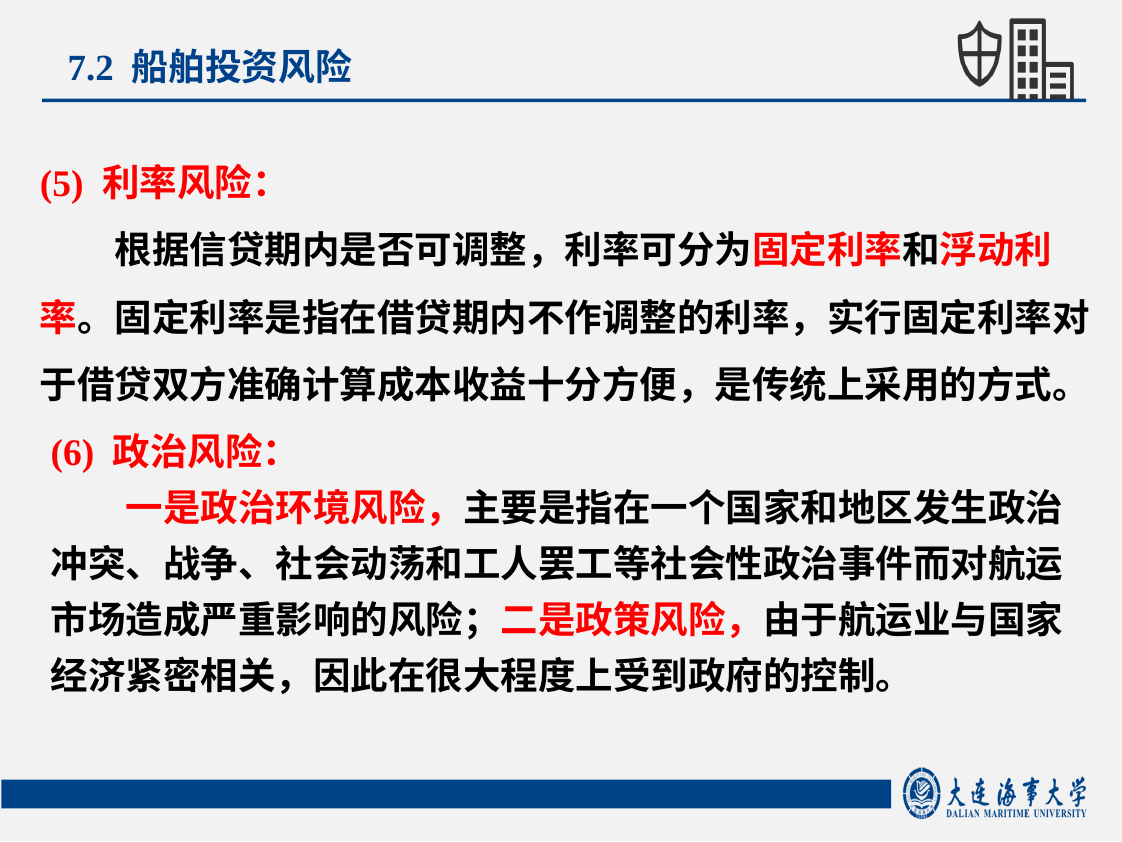

7.2 船舶投资风险
(5) 利率风险：
根据信贷期内是否可调整，利率可分为固定利率和浮动利率。固定利率是指在借贷期内不作调整的利率，实行固定利率对于借贷双方准确计算成本收益十分方便，是传统上采用的方式。

(6) 政治风险：
一是政治环境风险，主要是指在一个国家和地区发生政治冲突、战争、社会动荡和工人罢工等社会性政治事件而对航运市场造成严重影响的风险；二是政策风险，由于航运业与国家经济紧密相关，因此在很大程度上受到政府的控制。